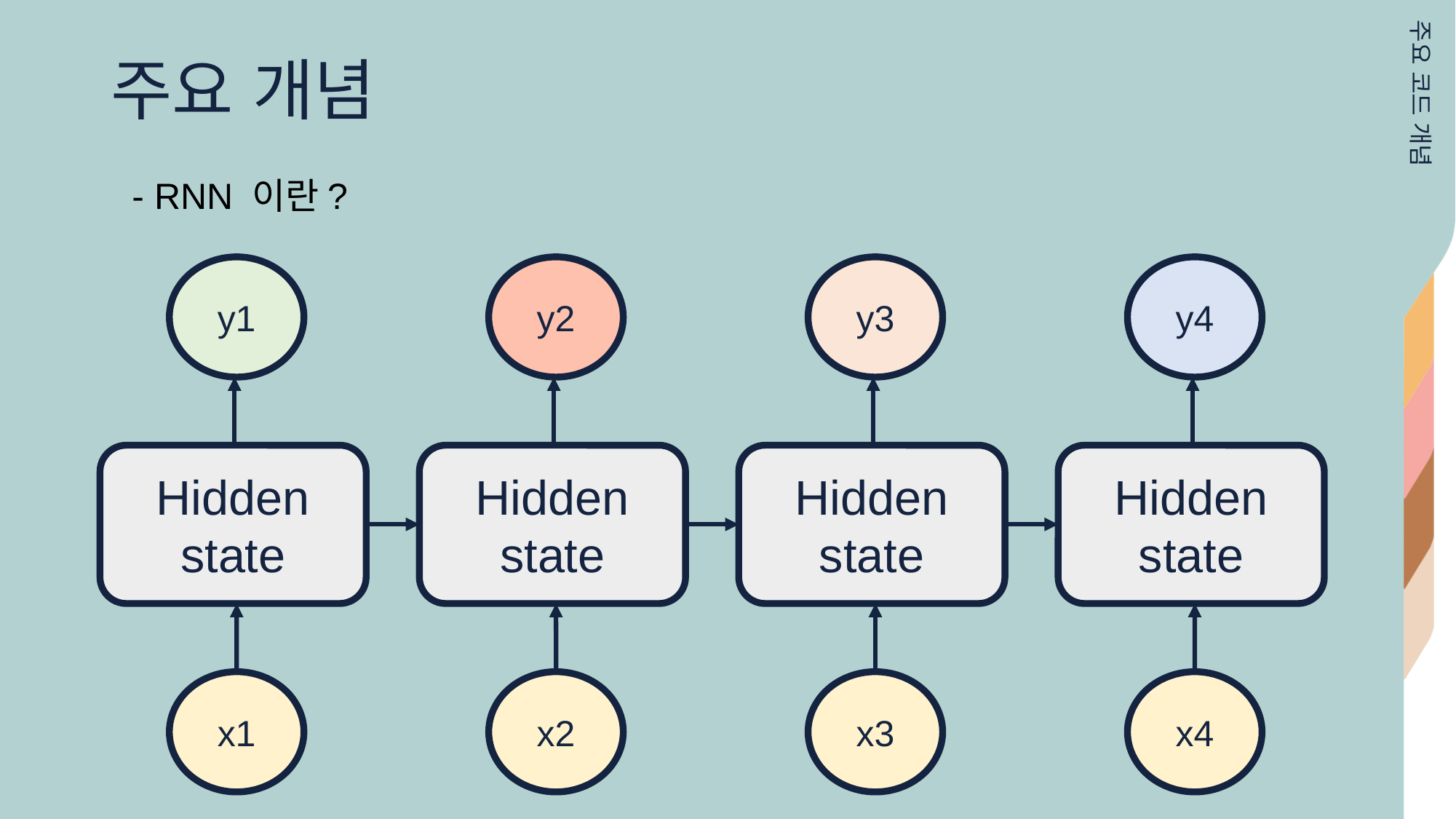

주요 개념
주요 코드 개념
- RNN 이란?
y1
y2
y3
y4
Hidden state
Hidden state
Hidden state
Hidden state
x1
x2
x3
x4